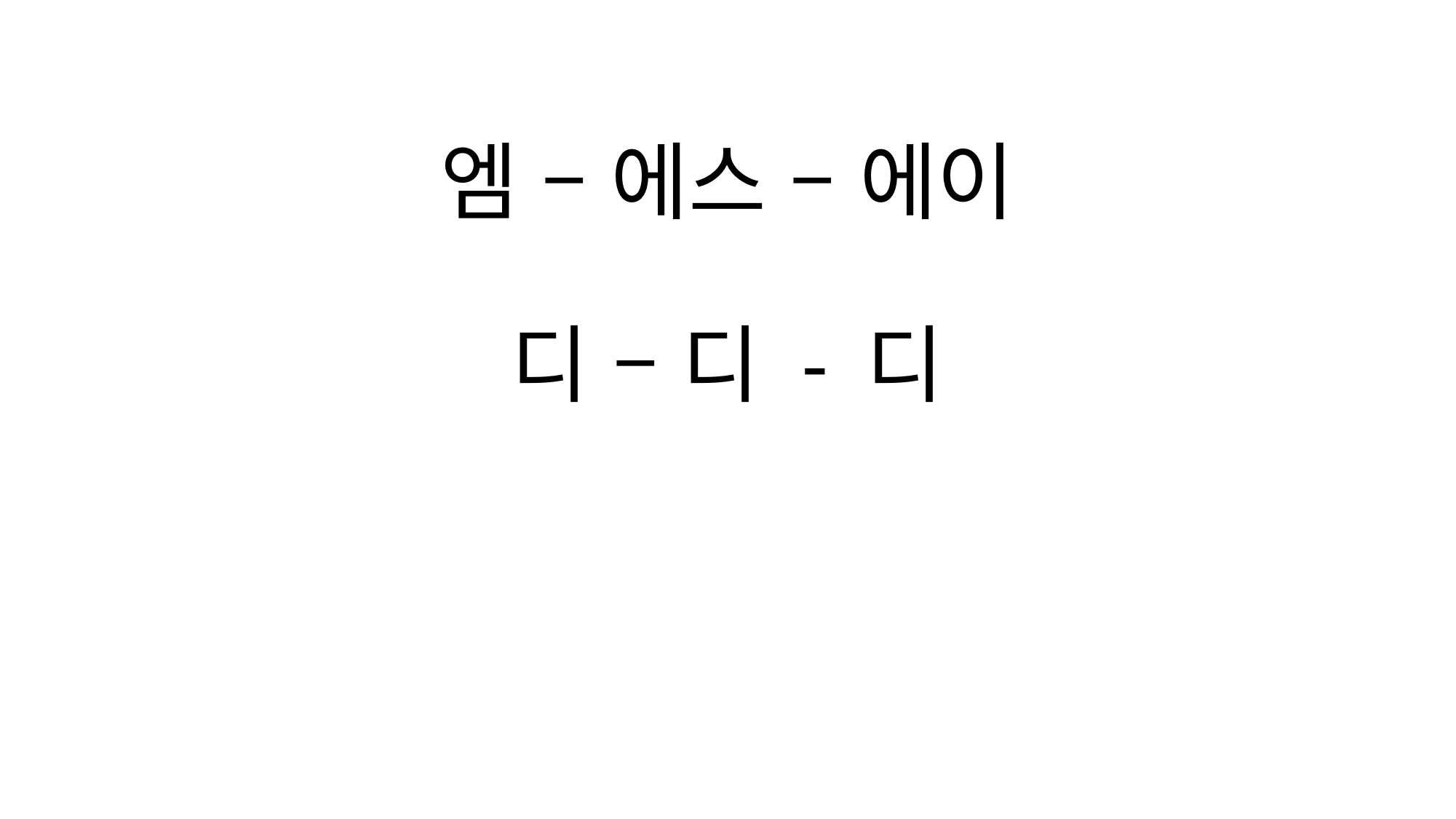

# 엠 – 에스 – 에이 디 – 디 - 디